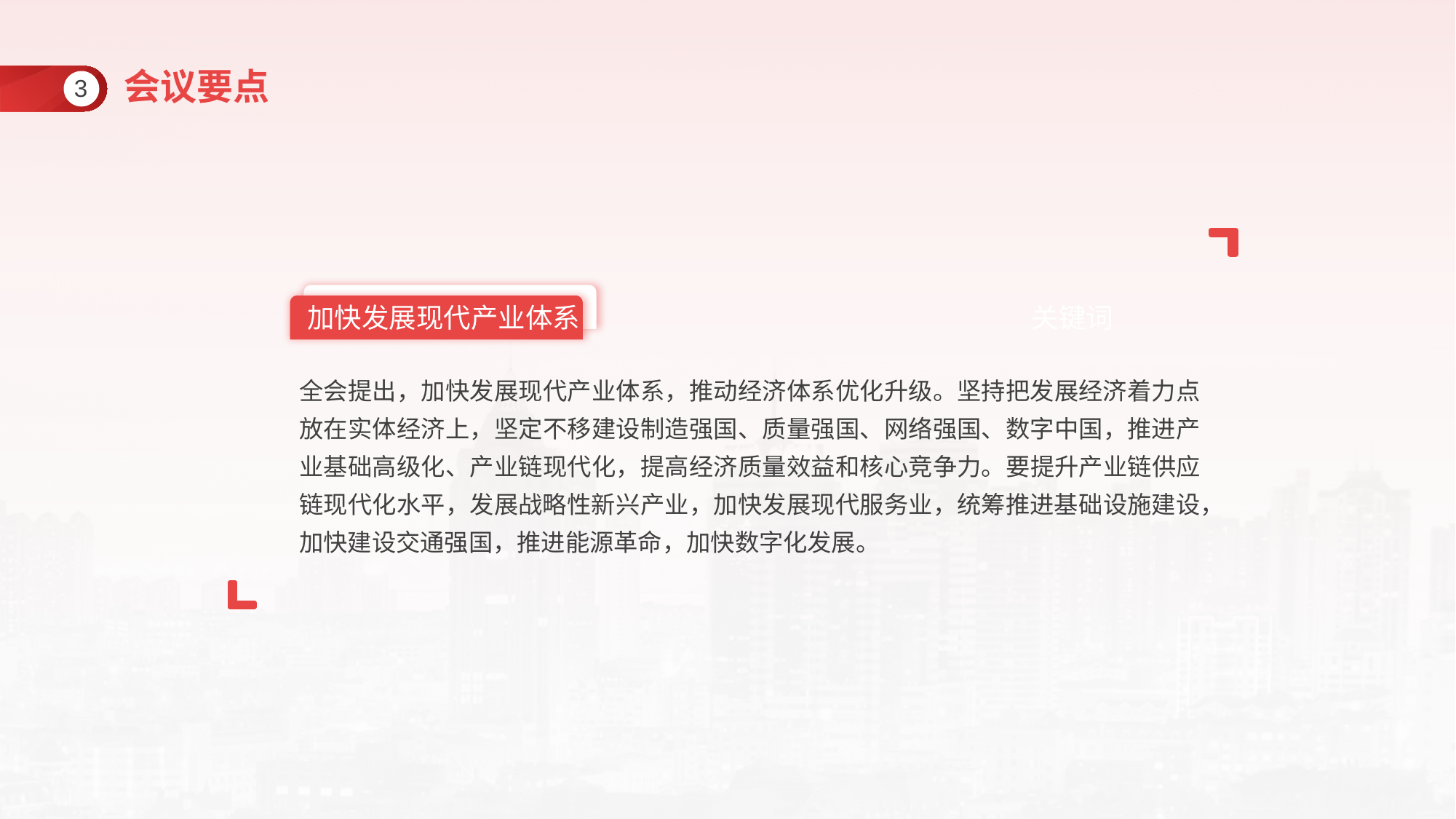

会议要点
3

加快发展现代产业体系
关键词

全会提出，加快发展现代产业体系，推动经济体系优化升级。坚持把发展经济着力点放在实体经济上，坚定不移建设制造强国、质量强国、网络强国、数字中国，推进产业基础高级化、产业链现代化，提高经济质量效益和核心竞争力。要提升产业链供应链现代化水平，发展战略性新兴产业，加快发展现代服务业，统筹推进基础设施建设，加快建设交通强国，推进能源革命，加快数字化发展。